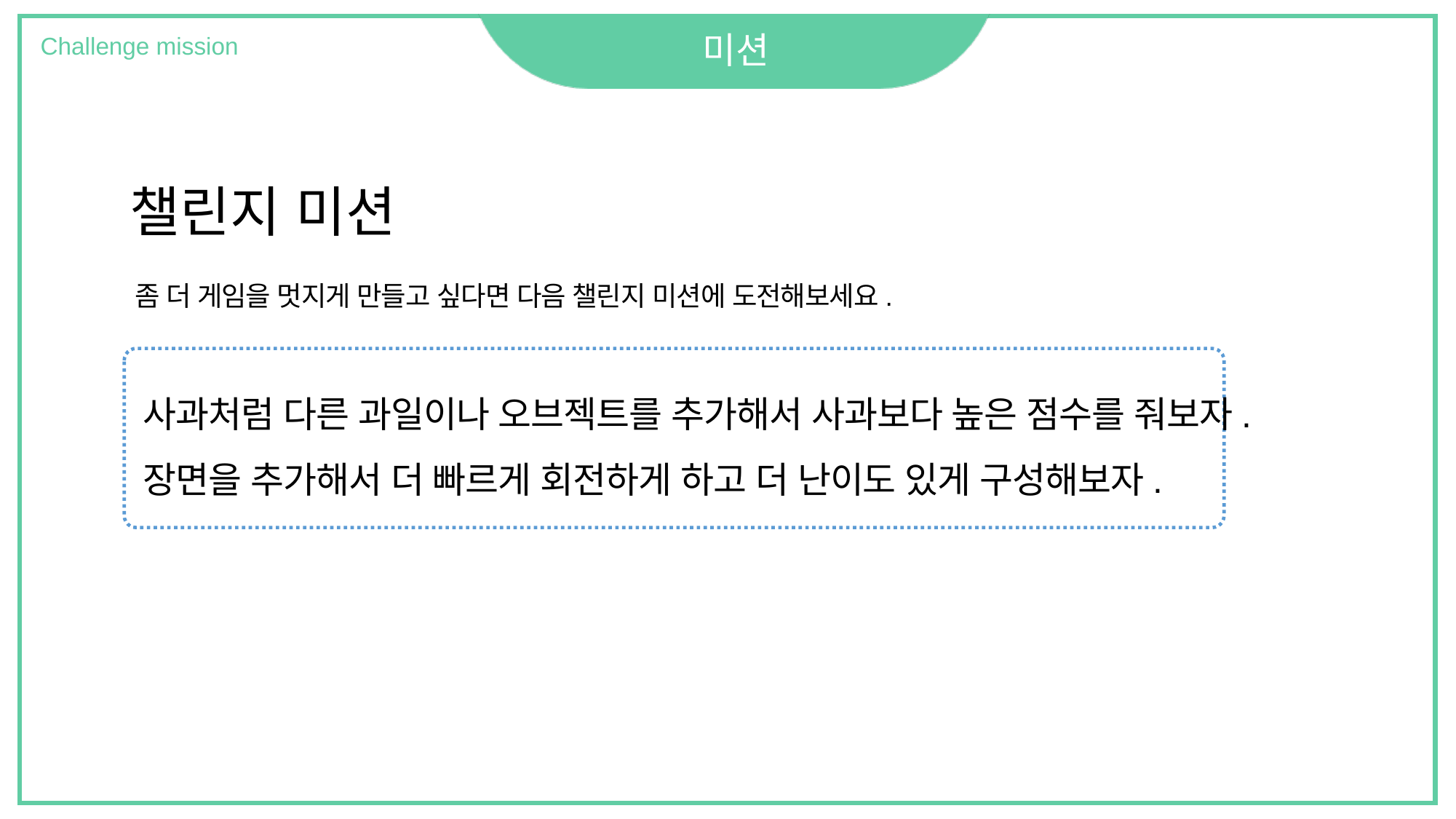

# 미션
Challenge mission
챌린지 미션
좀 더 게임을 멋지게 만들고 싶다면 다음 챌린지 미션에 도전해보세요.

사과처럼 다른 과일이나 오브젝트를 추가해서 사과보다 높은 점수를 줘보자.
장면을 추가해서 더 빠르게 회전하게 하고 더 난이도 있게 구성해보자.